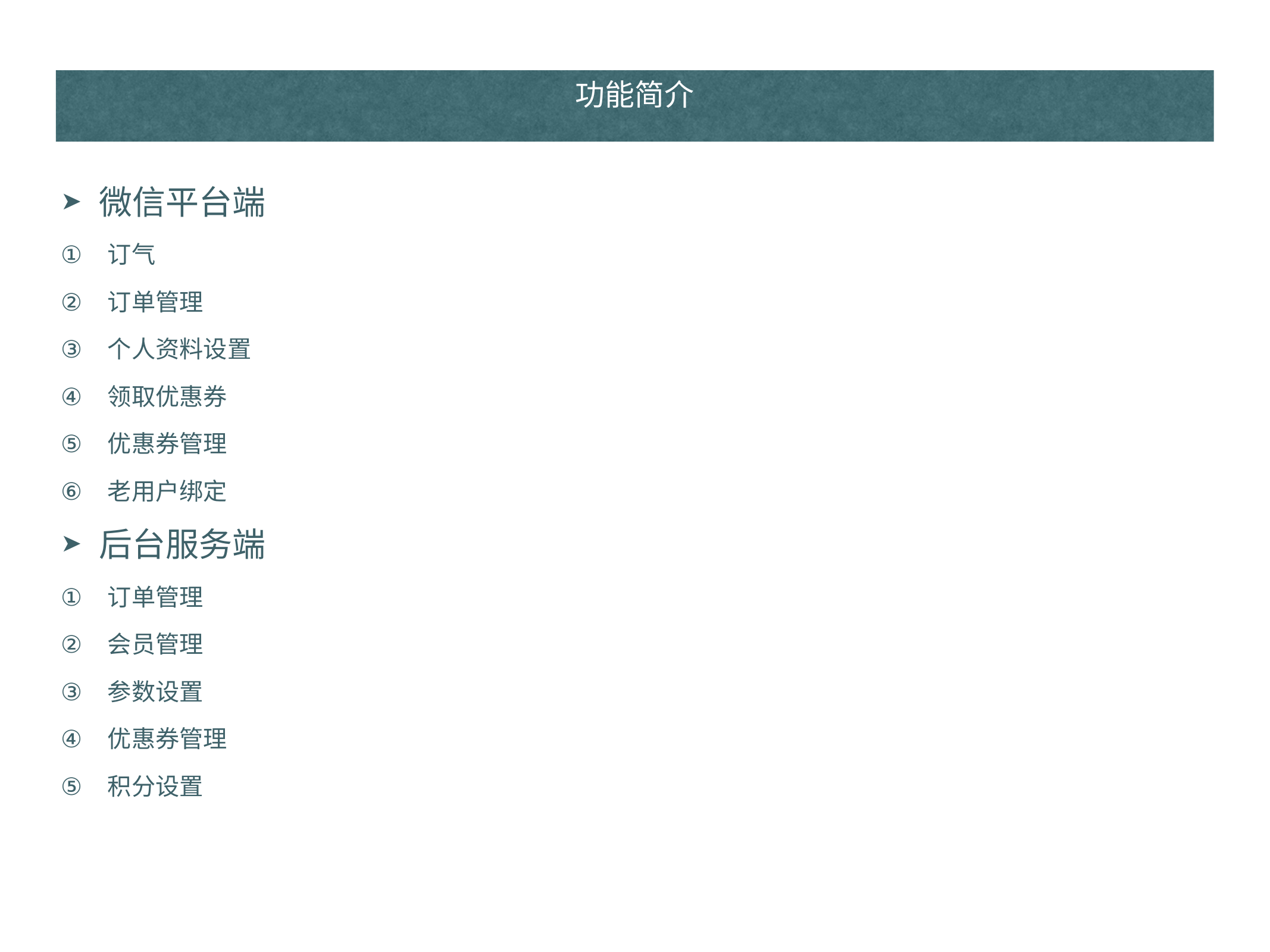

# 功能简介

微信平台端
订气
订单管理
个人资料设置
领取优惠券
优惠券管理
老用户绑定
后台服务端
订单管理
会员管理
参数设置
优惠券管理
积分设置